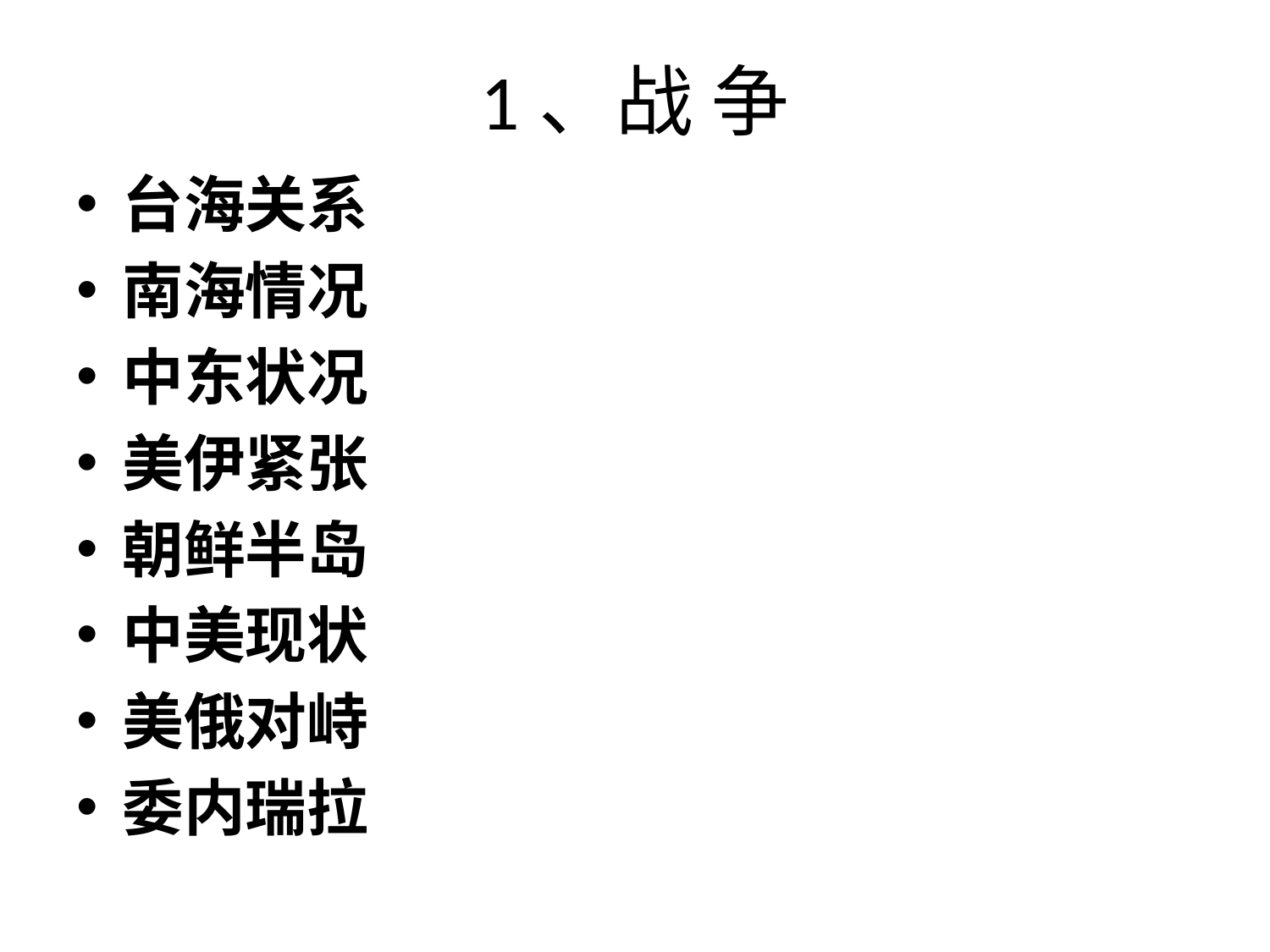

# 1、战 争
台海关系
南海情况
中东状况
美伊紧张
朝鲜半岛
中美现状
美俄对峙
委内瑞拉